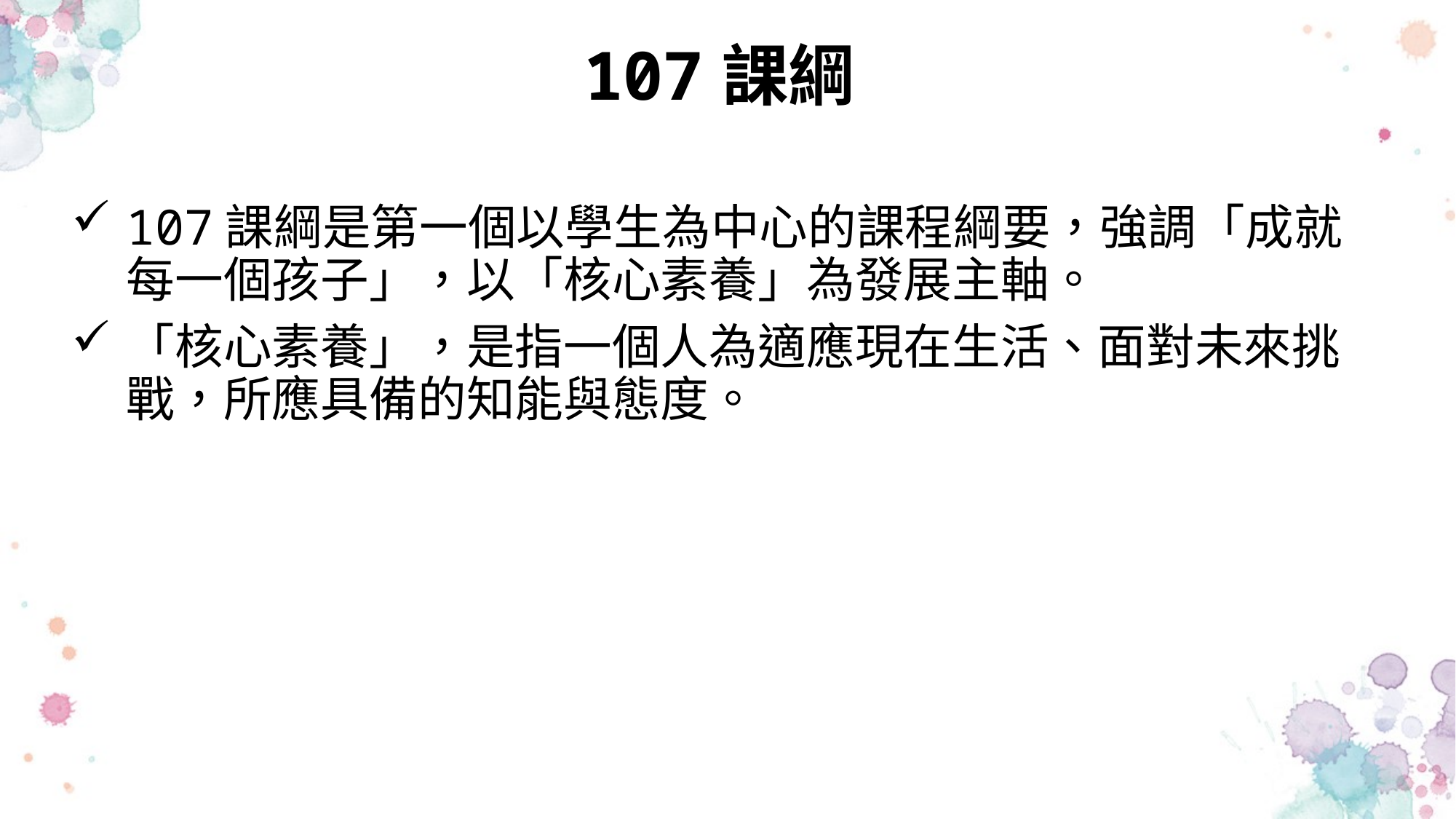

# 107課綱
107課綱是第一個以學生為中心的課程綱要，強調「成就每一個孩子」，以「核心素養」為發展主軸。
「核心素養」，是指一個人為適應現在生活、面對未來挑戰，所應具備的知能與態度。